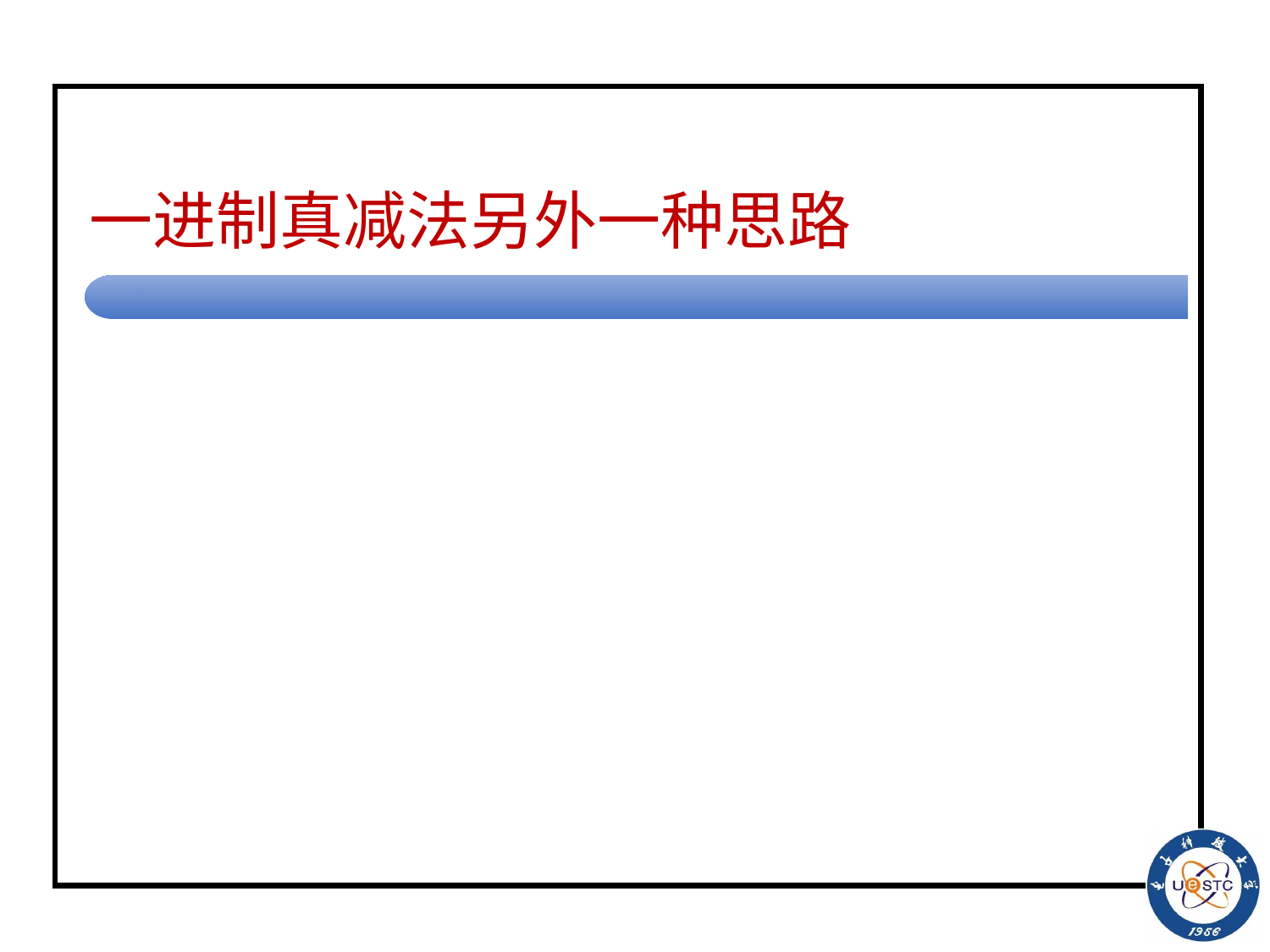

# 一进制真减法另外一种思路
(4)左移到B,  重新开始循环。
<q3,  X,  q3,  X,  L>
<q3,  1,  q3,  1,  L>
<q3,  0,  q3,  0,  L>
<q3,  B,  q0,  B,  R>